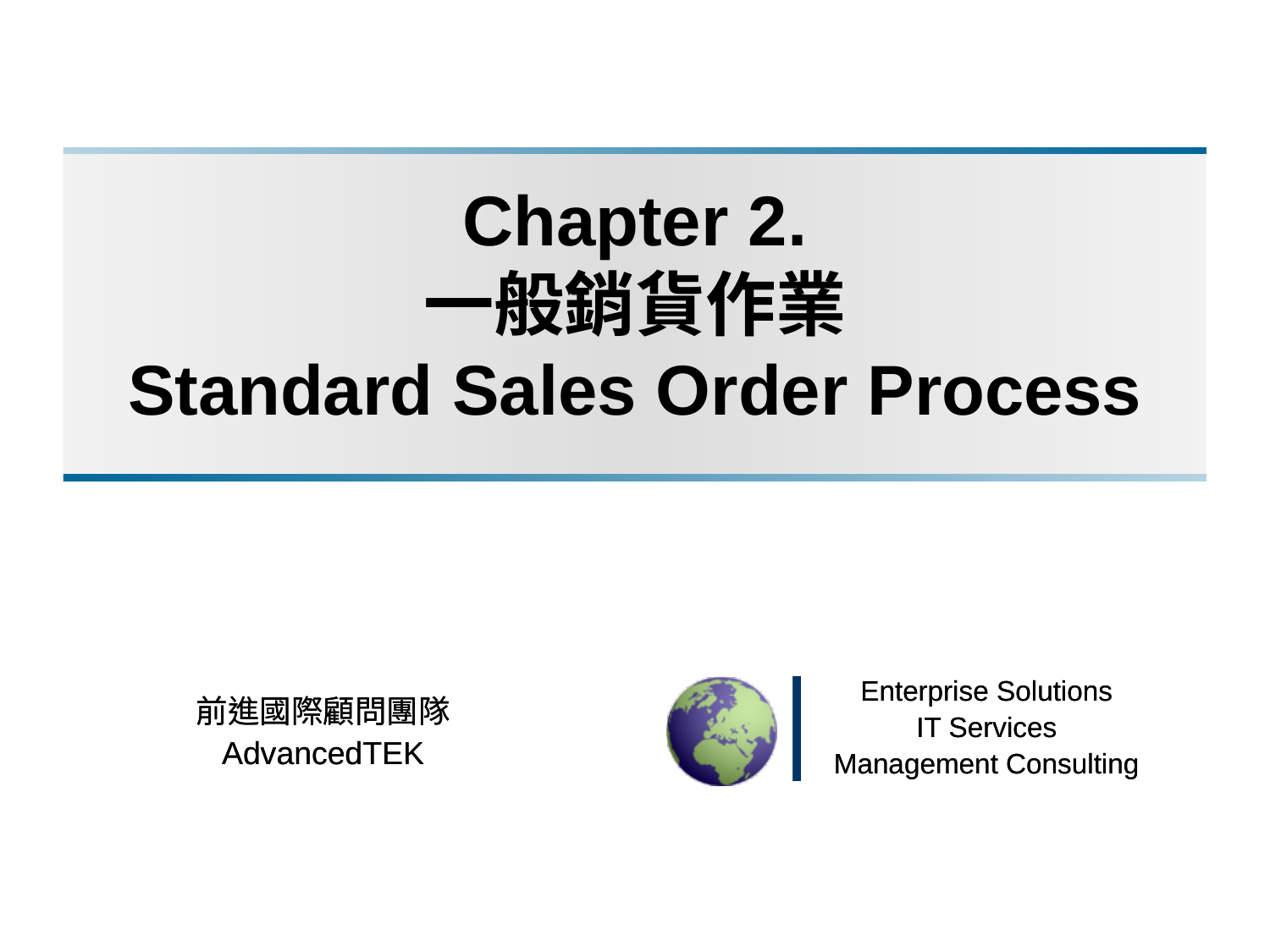

# Chapter 2. 一般銷貨作業 Standard Sales Order Process